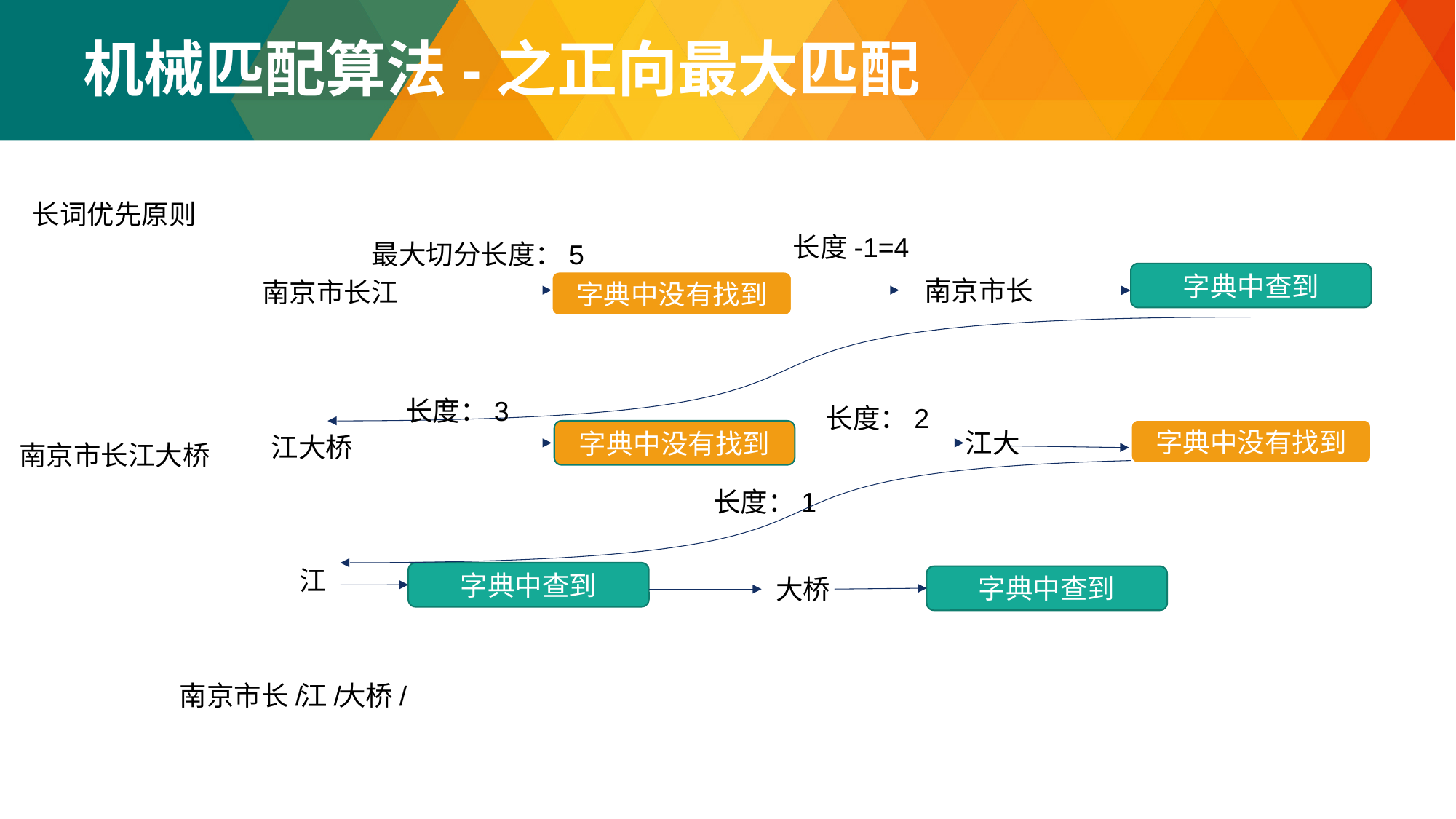

机械匹配算法-之正向最大匹配
长词优先原则
长度-1=4
最大切分长度：5
字典中查到
南京市长
南京市长江
字典中没有找到
长度：3
长度：2
字典中没有找到
江大
字典中没有找到
江大桥
南京市长江大桥
长度：1
江
字典中查到
字典中查到
大桥
南京市长/
江/
大桥/